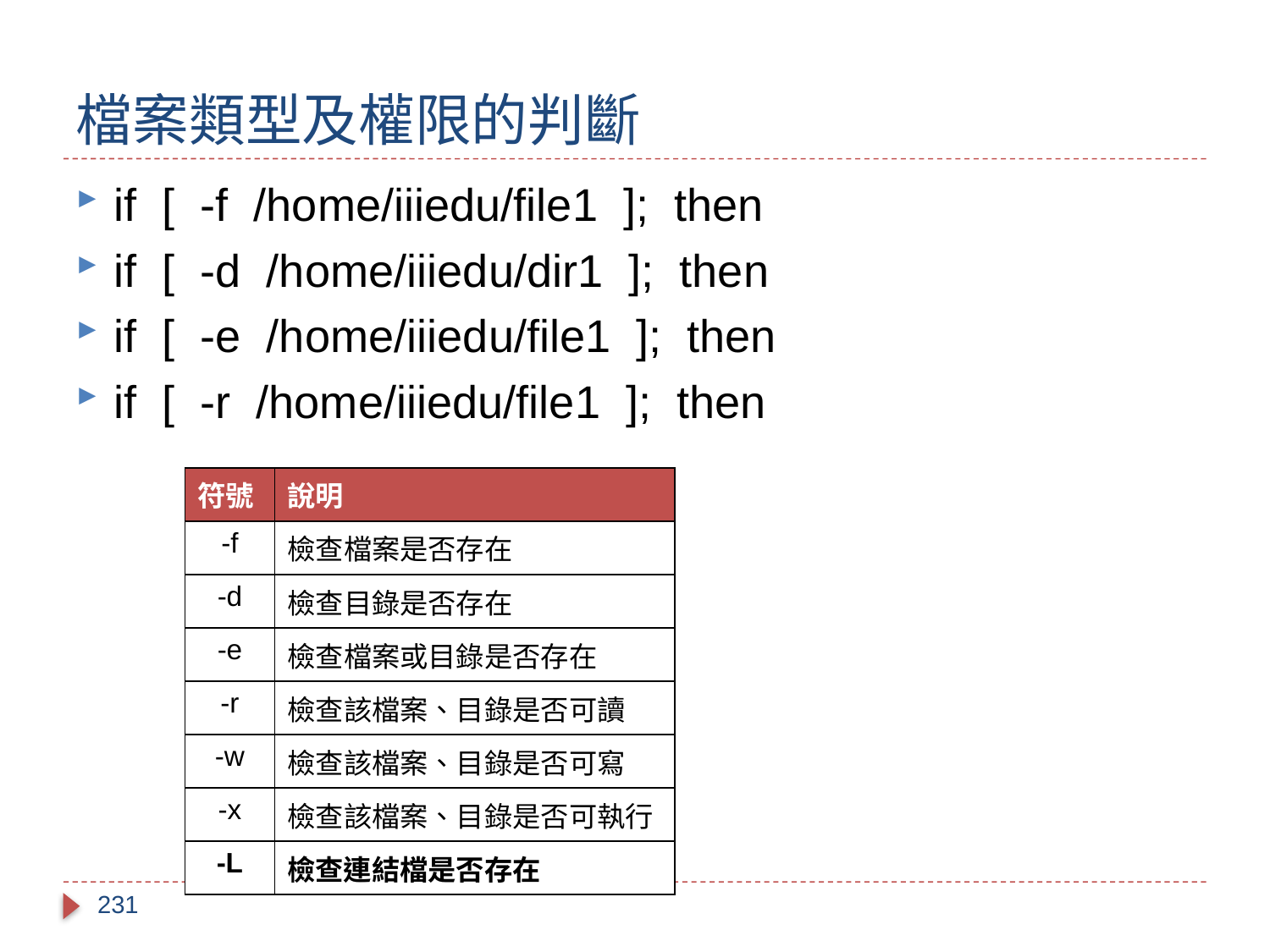

# 檔案類型及權限的判斷
if  [  -f  /home/iiiedu/file1  ];  then
if  [  -d  /home/iiiedu/dir1  ];  then
if  [  -e  /home/iiiedu/file1  ];  then
if  [  -r  /home/iiiedu/file1  ];  then
| 符號 | 說明 |
| --- | --- |
| -f | 檢查檔案是否存在 |
| -d | 檢查目錄是否存在 |
| -e | 檢查檔案或目錄是否存在 |
| -r | 檢查該檔案、目錄是否可讀 |
| -w | 檢查該檔案、目錄是否可寫 |
| -x | 檢查該檔案、目錄是否可執行 |
| -L | 檢查連結檔是否存在 |
231